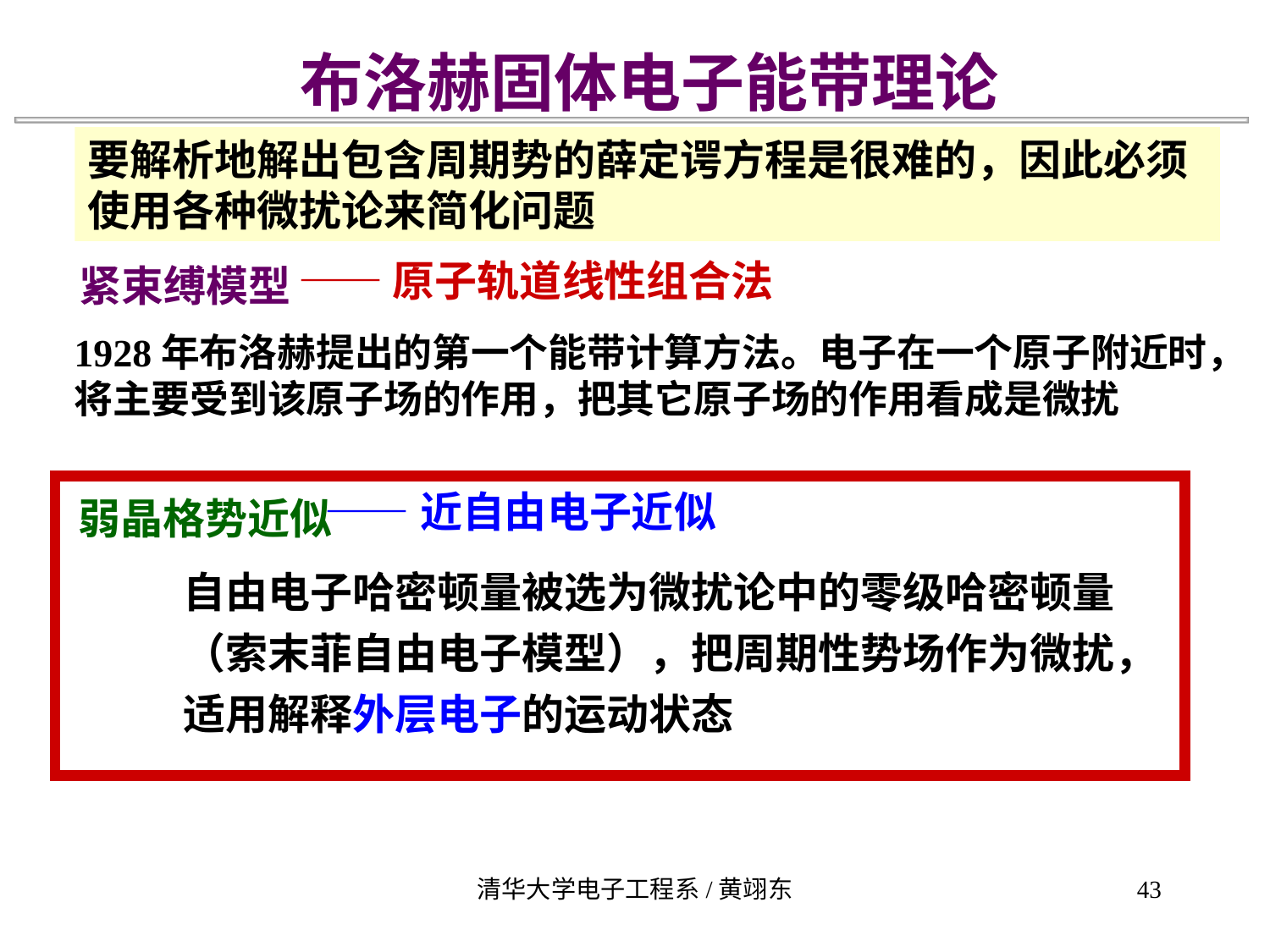

布洛赫固体电子能带理论

要解析地解出包含周期势的薛定谔方程是很难的，因此必须使用各种微扰论来简化问题
——原子轨道线性组合法
紧束缚模型
1928年布洛赫提出的第一个能带计算方法。电子在一个原子附近时，将主要受到该原子场的作用，把其它原子场的作用看成是微扰

  弱晶格势近似
——近自由电子近似
自由电子哈密顿量被选为微扰论中的零级哈密顿量
（索末菲自由电子模型），把周期性势场作为微扰，
适用解释外层电子的运动状态
清华大学电子工程系/黄翊东
43